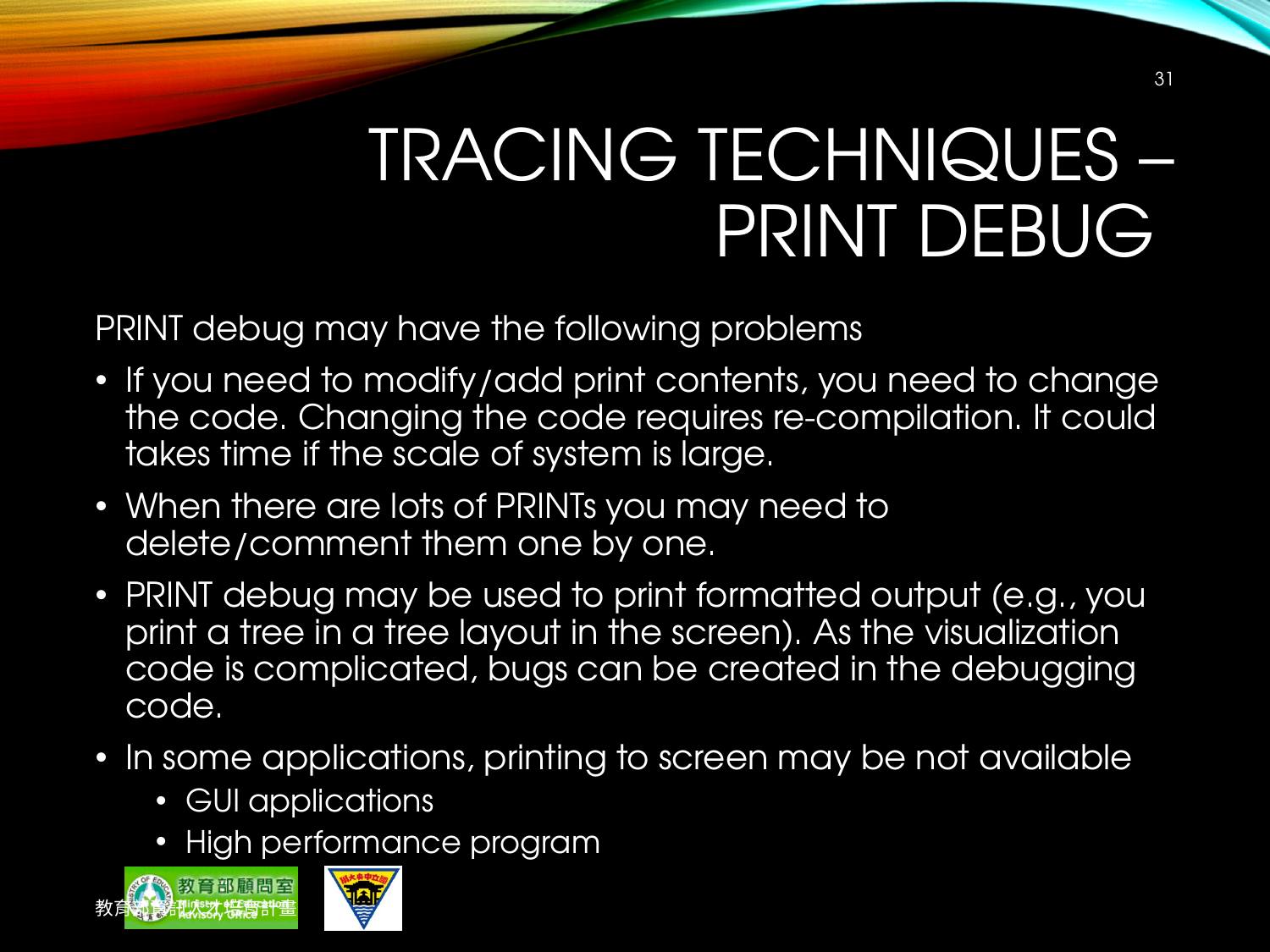

31
# Tracing Techniques – PRINT debug
PRINT debug may have the following problems
If you need to modify/add print contents, you need to change the code. Changing the code requires re-compilation. It could takes time if the scale of system is large.
When there are lots of PRINTs you may need to delete/comment them one by one.
PRINT debug may be used to print formatted output (e.g., you print a tree in a tree layout in the screen). As the visualization code is complicated, bugs can be created in the debugging code.
In some applications, printing to screen may be not available
GUI applications
High performance program
教育部資訊人才培育計畫